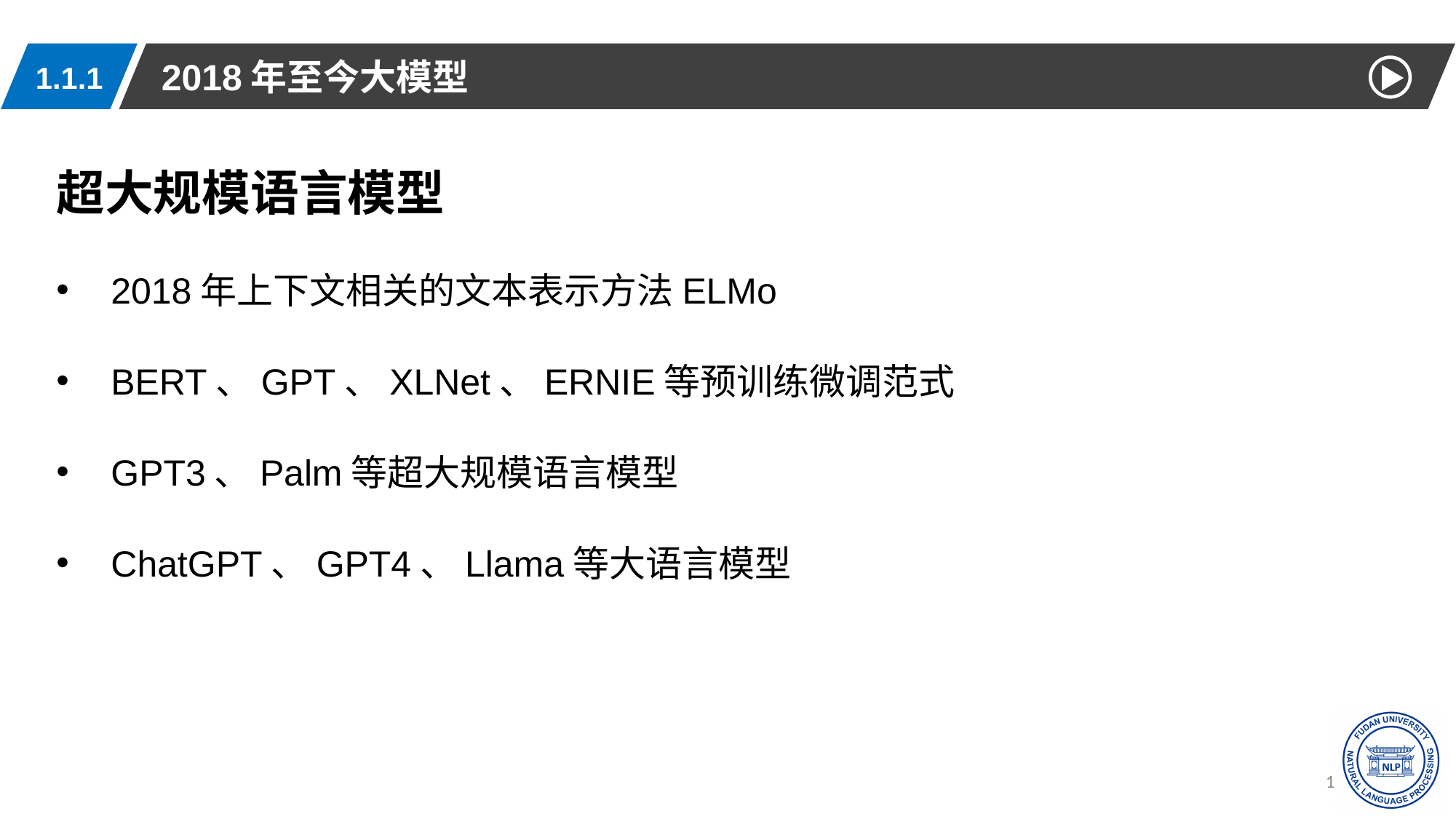

2018年至今大模型
1.1.1

超大规模语言模型
2018年上下文相关的文本表示方法ELMo
BERT、GPT、XLNet、ERNIE等预训练微调范式
GPT3、Palm等超大规模语言模型
ChatGPT、GPT4、Llama等大语言模型
12